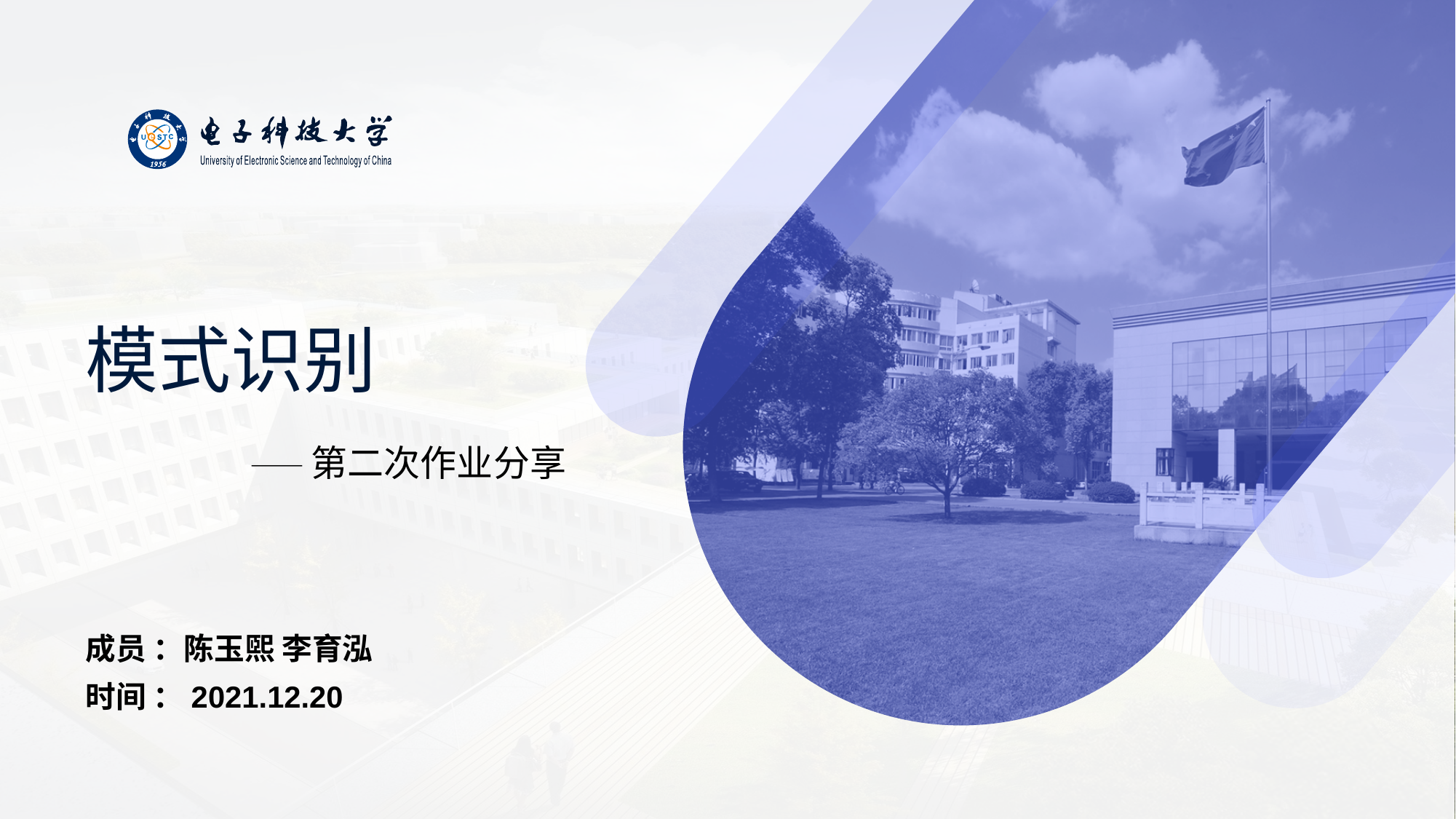

模式识别
——第二次作业分享
成员 ：陈玉煕 李育泓
时间 ：2021.12.20